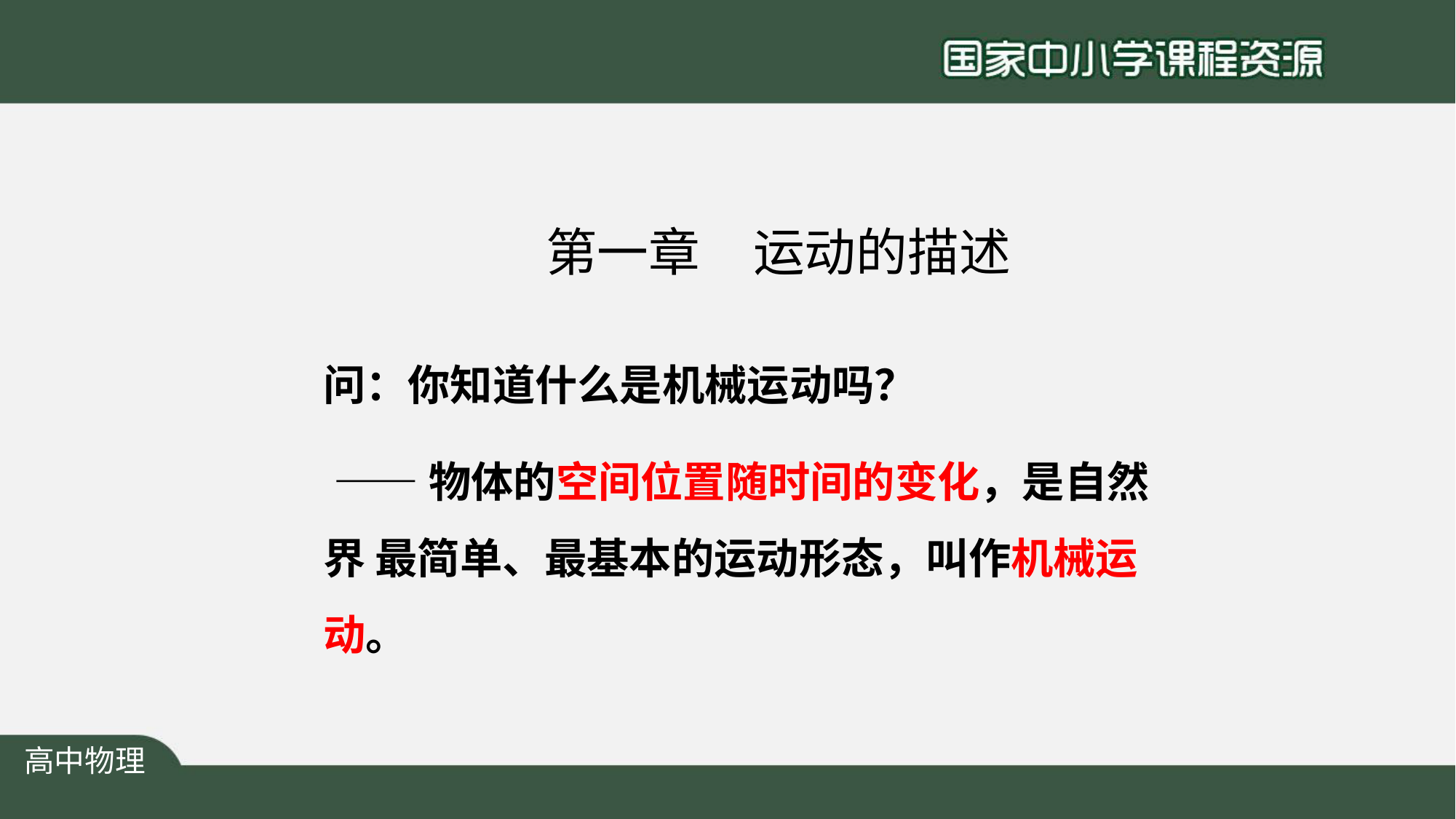

# 第一章	运动的描述
问：你知道什么是机械运动吗？
——物体的空间位置随时间的变化，是自然界 最简单、最基本的运动形态，叫作机械运动。
高中物理